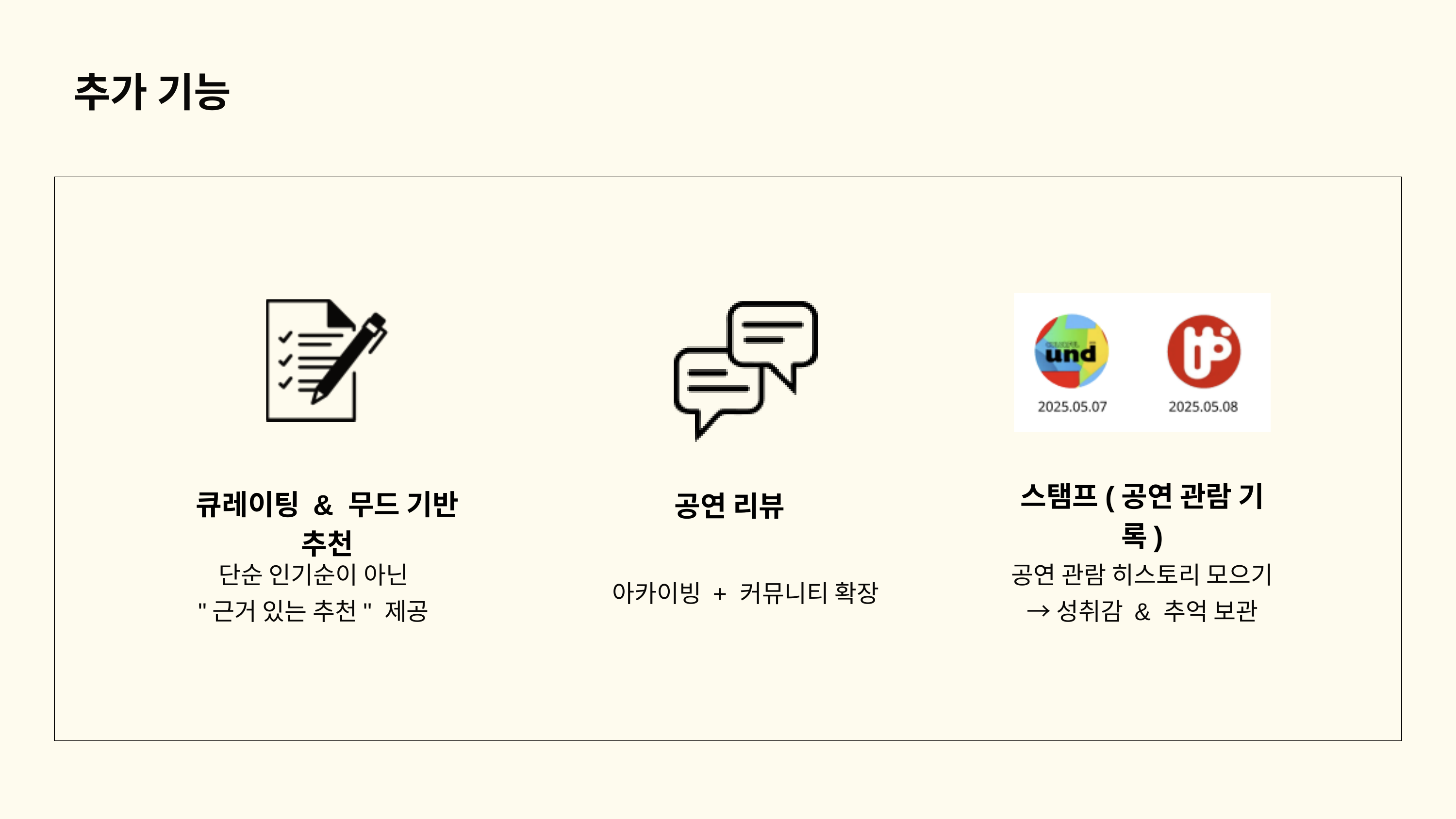

추가 기능

관람 내역 기록
스탬프(공연 관람 기록)
큐레이팅 & 무드 기반 추천
공연 리뷰
단순 인기순이 아닌
"근거 있는 추천" 제공
공연 관람 히스토리 모으기 → 성취감 & 추억 보관
아카이빙 + 커뮤니티 확장